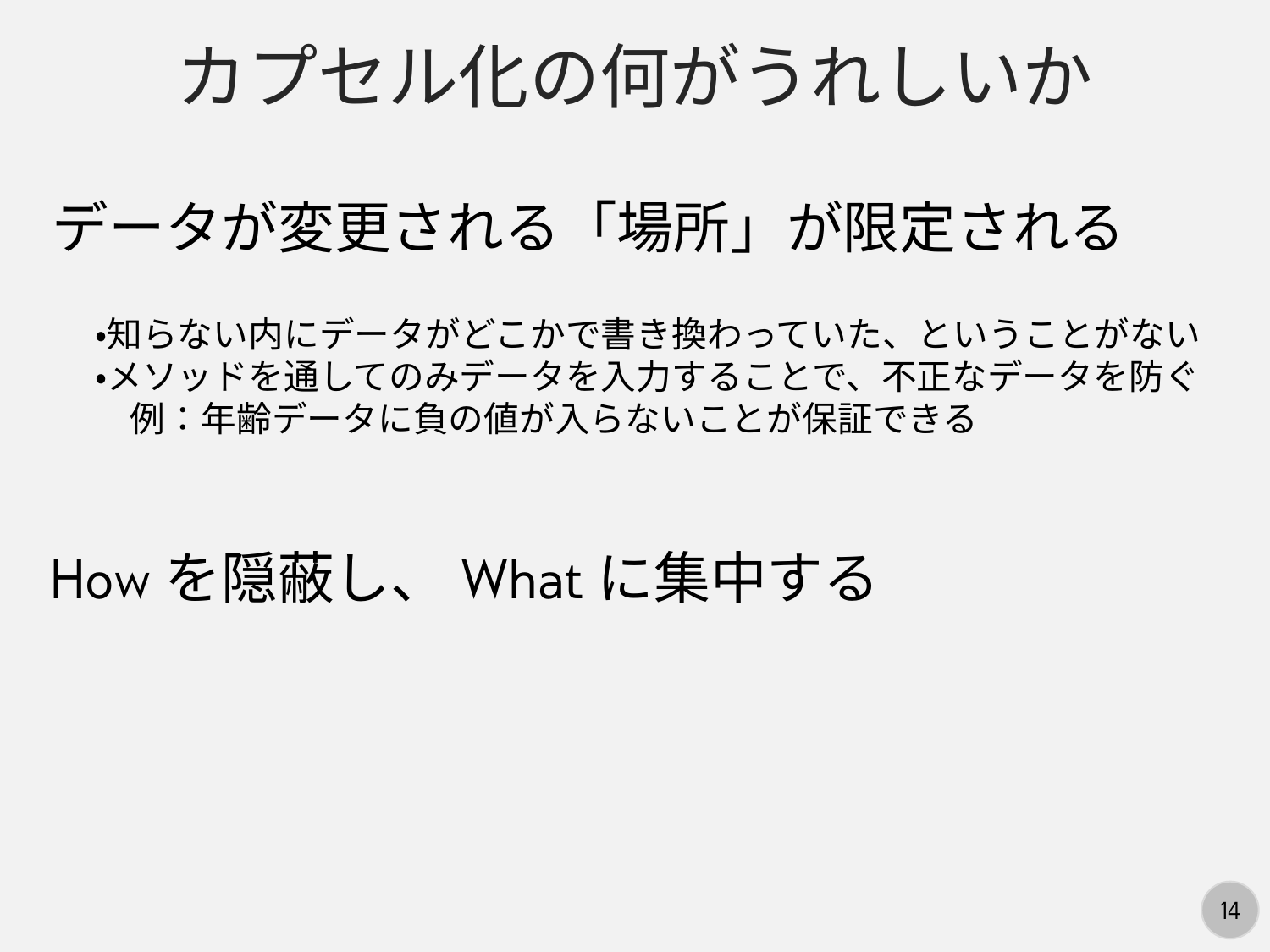

カプセル化の何がうれしいか
データが変更される「場所」が限定される
・知らない内にデータがどこかで書き換わっていた、ということがない
・メソッドを通してのみデータを入力することで、不正なデータを防ぐ
　例：年齢データに負の値が入らないことが保証できる
Howを隠蔽し、Whatに集中する